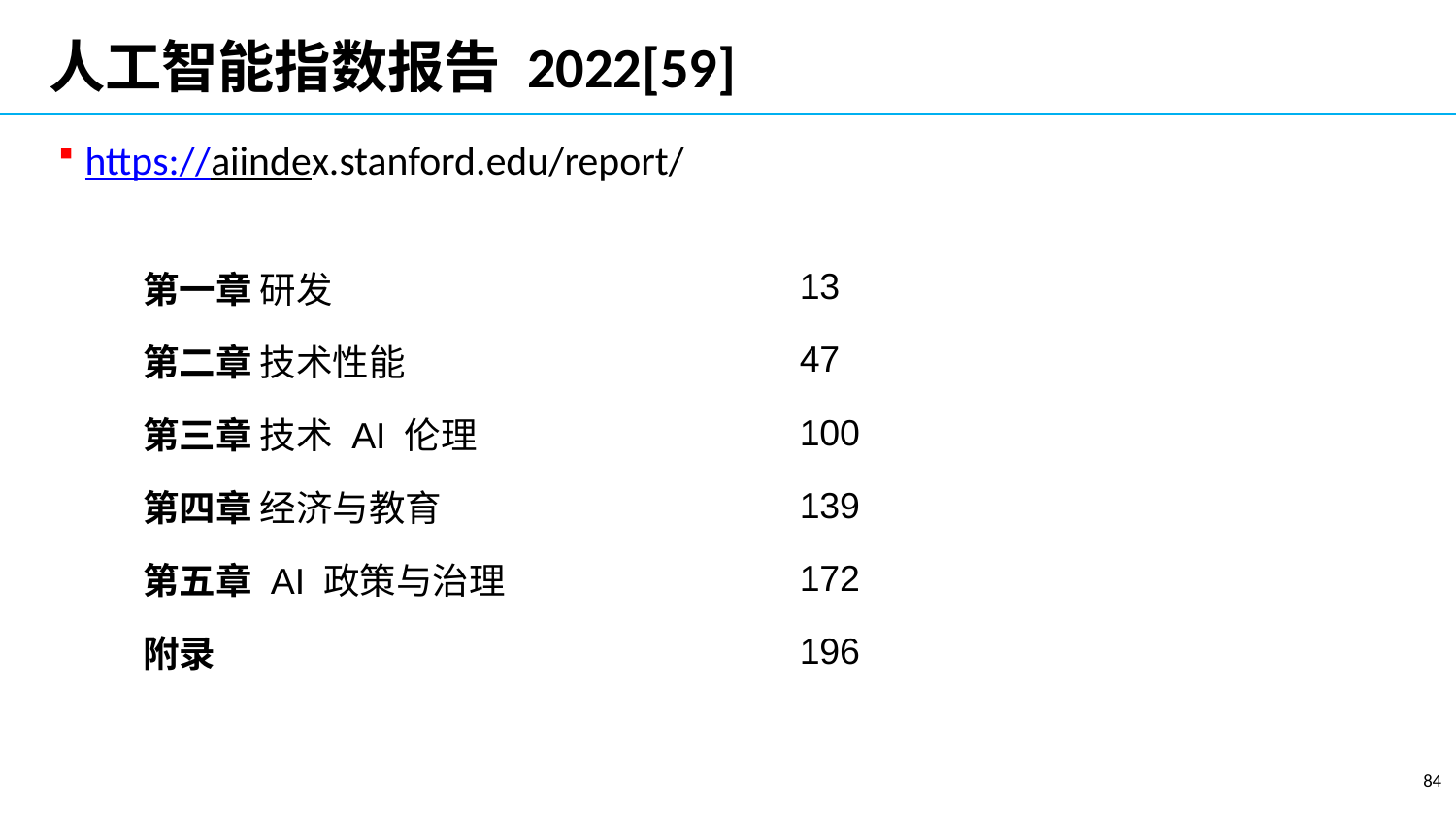

# 人工智能指数报告 2022[59]

https://aiindex.stanford.edu/report/
| 第一章 研发 | 13 |
| --- | --- |
| 第二章 技术性能 | 47 |
| 第三章 技术 AI 伦理 | 100 |
| 第四章 经济与教育 | 139 |
| 第五章 AI 政策与治理 | 172 |
| 附录 | 196 |
84